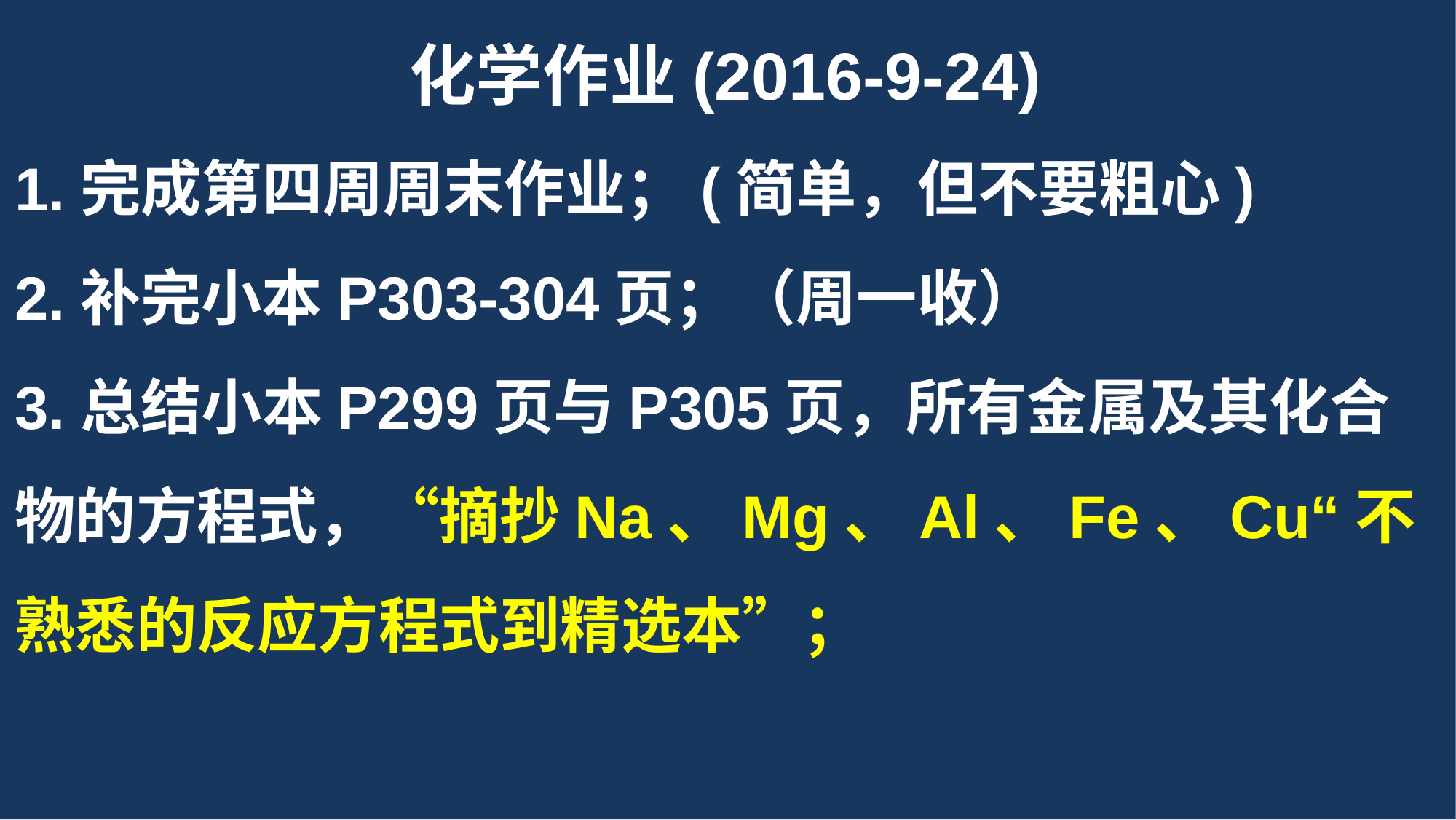

化学作业(2016-9-24)
1.完成第四周周末作业；(简单，但不要粗心)
2.补完小本P303-304页；（周一收）
3.总结小本P299页与P305页，所有金属及其化合物的方程式，“摘抄Na、Mg、Al、Fe、Cu“不熟悉的反应方程式到精选本”；